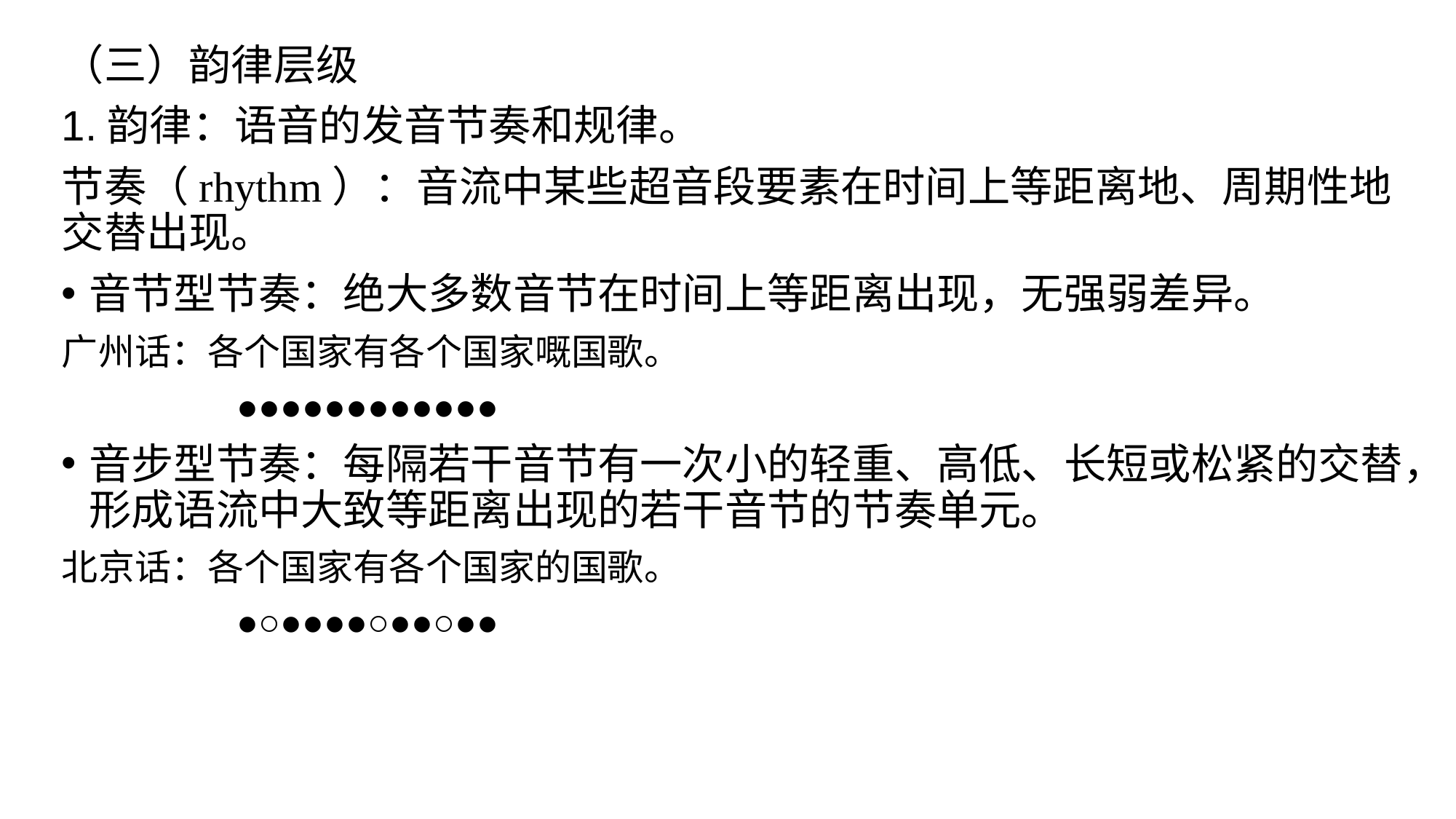

（三）韵律层级
1.韵律：语音的发音节奏和规律。
节奏（rhythm）：音流中某些超音段要素在时间上等距离地、周期性地交替出现。
音节型节奏：绝大多数音节在时间上等距离出现，无强弱差异。
广州话：各个国家有各个国家嘅国歌。
        ●●●●●●●●●●●●
音步型节奏：每隔若干音节有一次小的轻重、高低、长短或松紧的交替，形成语流中大致等距离出现的若干音节的节奏单元。
北京话：各个国家有各个国家的国歌。
        ●○●●●●○●●○●●